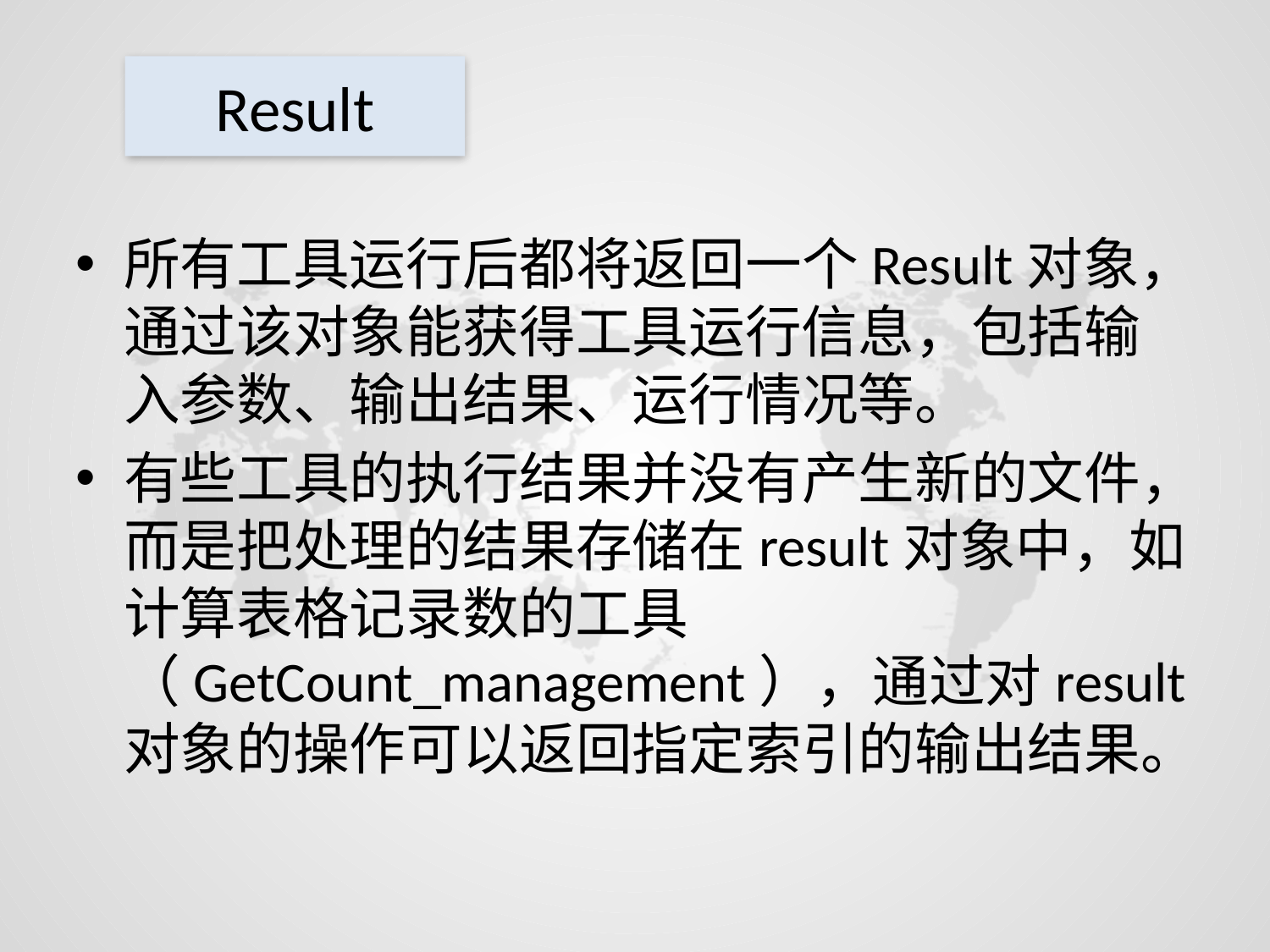

# Result
所有工具运行后都将返回一个Result对象，通过该对象能获得工具运行信息，包括输入参数、输出结果、运行情况等。
有些工具的执行结果并没有产生新的文件，而是把处理的结果存储在result对象中，如计算表格记录数的工具（GetCount_management），通过对result对象的操作可以返回指定索引的输出结果。